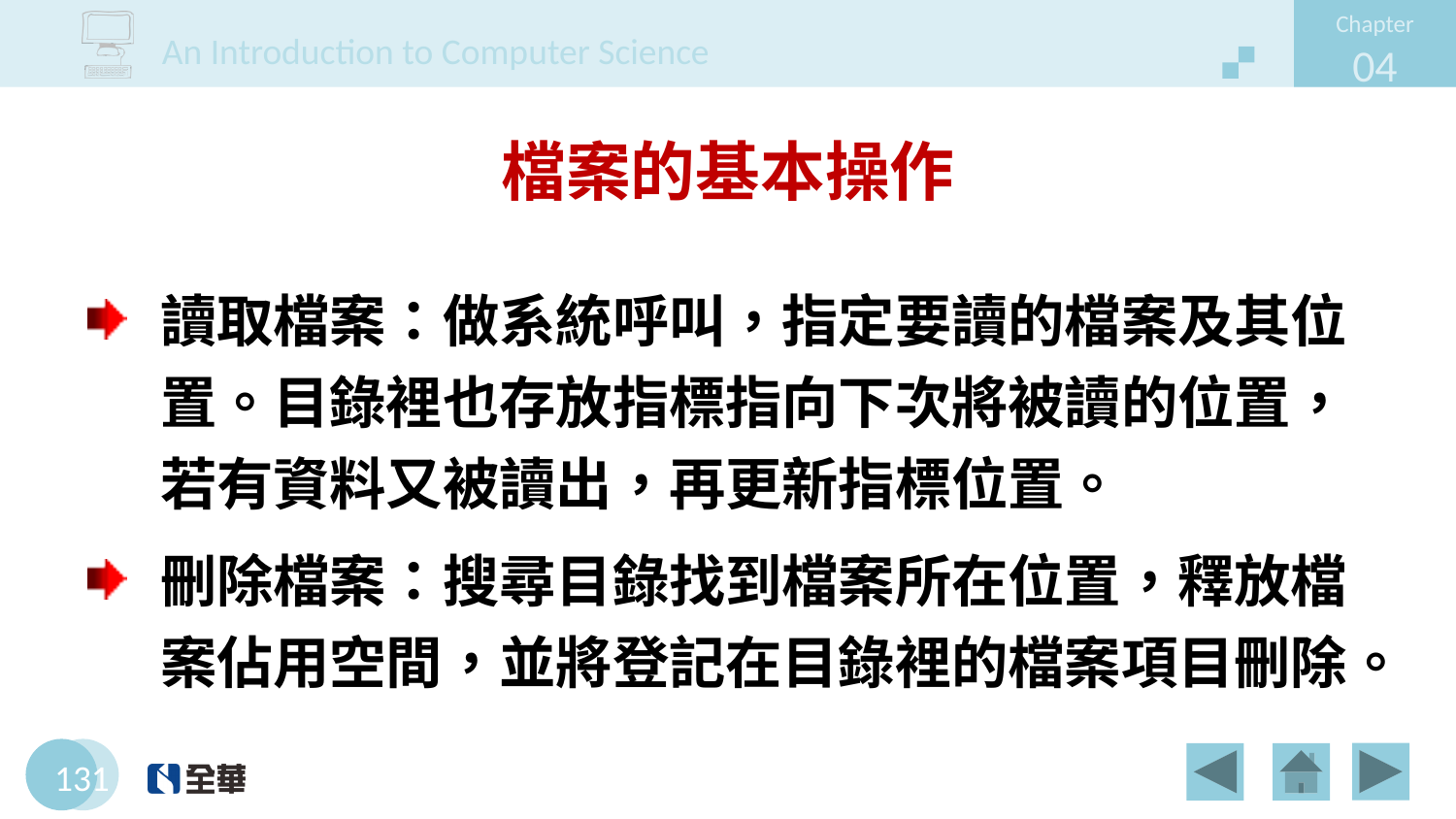

# 檔案的基本操作
讀取檔案：做系統呼叫，指定要讀的檔案及其位置。目錄裡也存放指標指向下次將被讀的位置，若有資料又被讀出，再更新指標位置。
刪除檔案：搜尋目錄找到檔案所在位置，釋放檔案佔用空間，並將登記在目錄裡的檔案項目刪除。